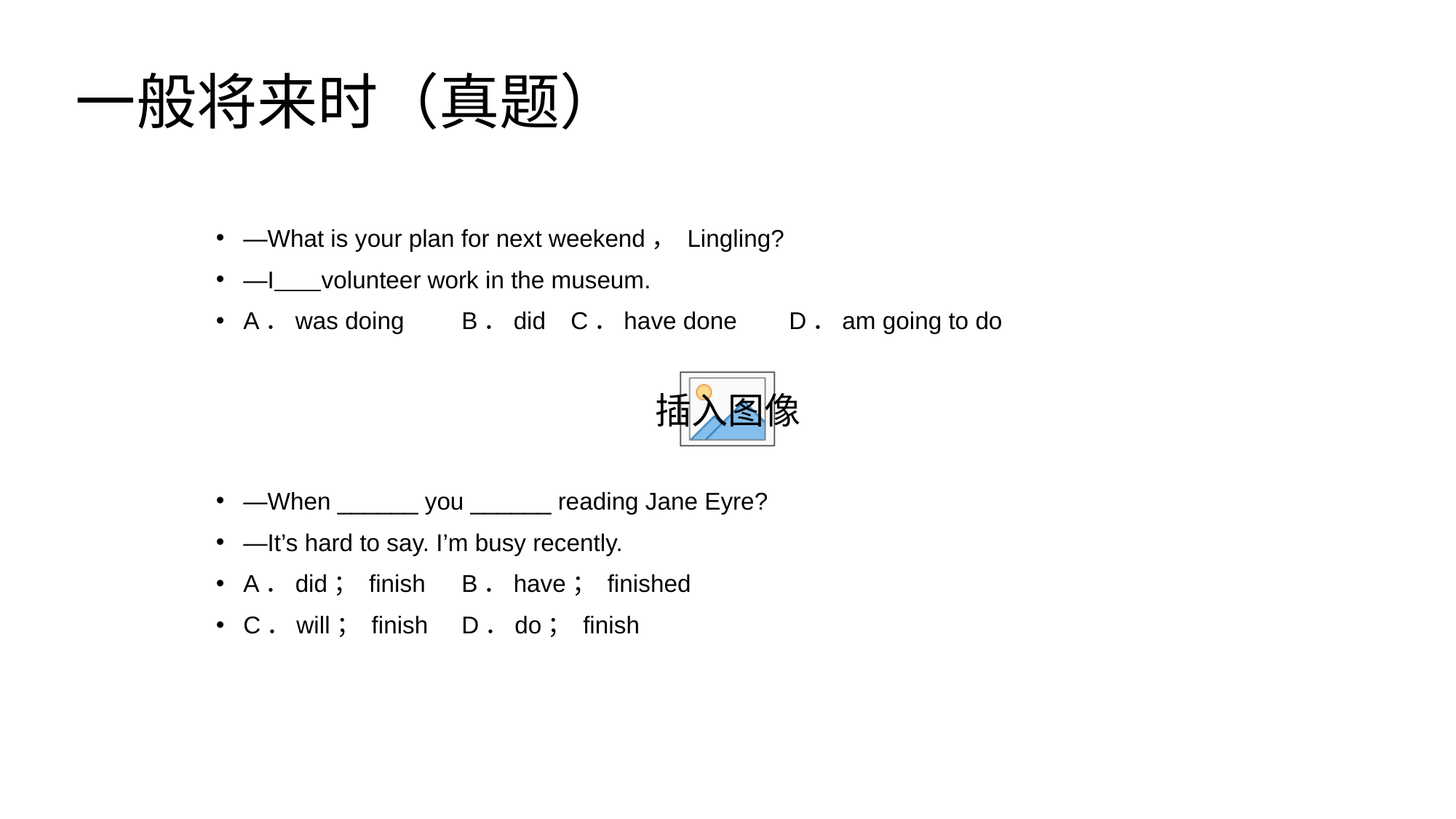

# 一般将来时（真题）
—What is your plan for next weekend， Lingling?
—I       volunteer work in the museum.
A．was doing	B．did	C．have done	D．am going to do

—When ______ you ______ reading Jane Eyre?
—It’s hard to say. I’m busy recently.
A．did； finish	B．have； finished
C．will； finish	D．do； finish